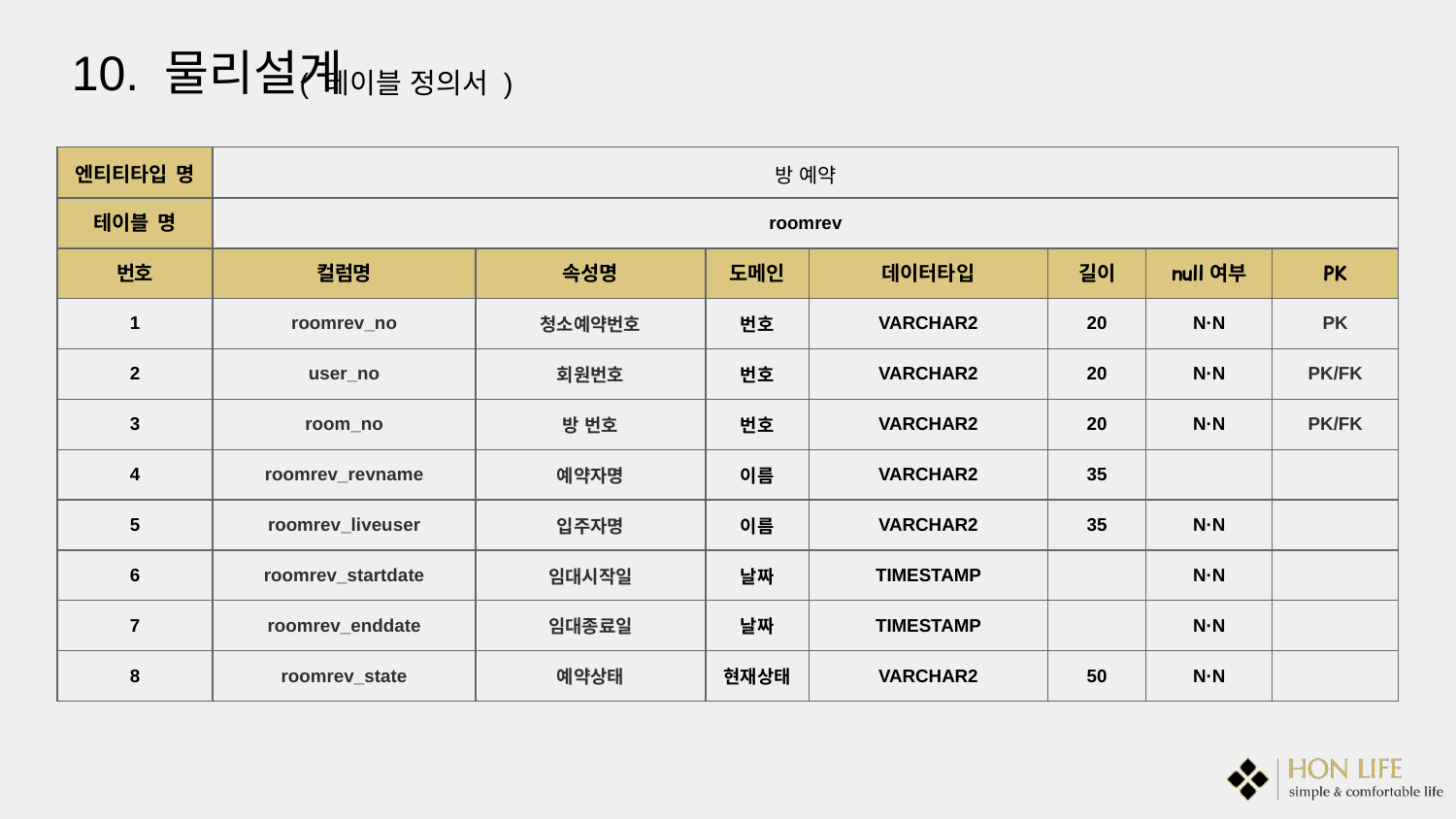

10. 물리설계
( 테이블 정의서 )

| 엔티티타입 명 | 방 예약 |  |  |  |  |  |  |
| --- | --- | --- | --- | --- | --- | --- | --- |
| 테이블 명 | roomrev |  |  |  |  |  |  |
| 번호 | 컬럼명 | 속성명 | 도메인 | 데이터타입 | 길이 | null여부 | PK |
| 1 | roomrev\_no | 청소예약번호 | 번호 | VARCHAR2 | 20 | N·N | PK |
| 2 | user\_no | 회원번호 | 번호 | VARCHAR2 | 20 | N·N | PK/FK |
| 3 | room\_no | 방 번호 | 번호 | VARCHAR2 | 20 | N·N | PK/FK |
| 4 | roomrev\_revname | 예약자명 | 이름 | VARCHAR2 | 35 |  |  |
| 5 | roomrev\_liveuser | 입주자명 | 이름 | VARCHAR2 | 35 | N·N |  |
| 6 | roomrev\_startdate | 임대시작일 | 날짜 | TIMESTAMP |  | N·N |  |
| 7 | roomrev\_enddate | 임대종료일 | 날짜 | TIMESTAMP |  | N·N |  |
| 8 | roomrev\_state | 예약상태 | 현재상태 | VARCHAR2 | 50 | N·N |  |